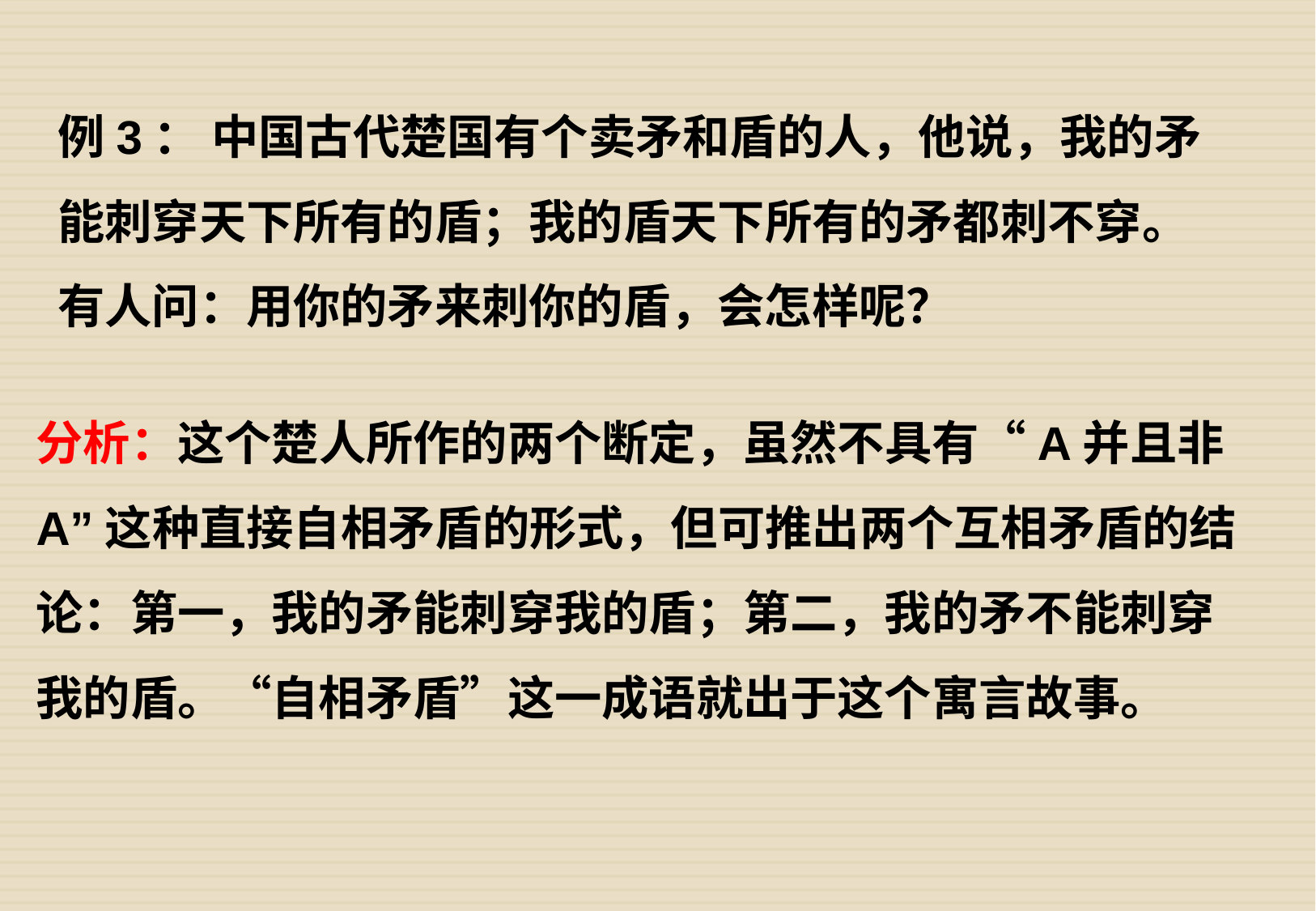

例3： 中国古代楚国有个卖矛和盾的人，他说，我的矛能刺穿天下所有的盾；我的盾天下所有的矛都刺不穿。有人问：用你的矛来刺你的盾，会怎样呢？
分析：这个楚人所作的两个断定，虽然不具有“A并且非A”这种直接自相矛盾的形式，但可推出两个互相矛盾的结论：第一，我的矛能刺穿我的盾；第二，我的矛不能刺穿我的盾。“自相矛盾”这一成语就出于这个寓言故事。